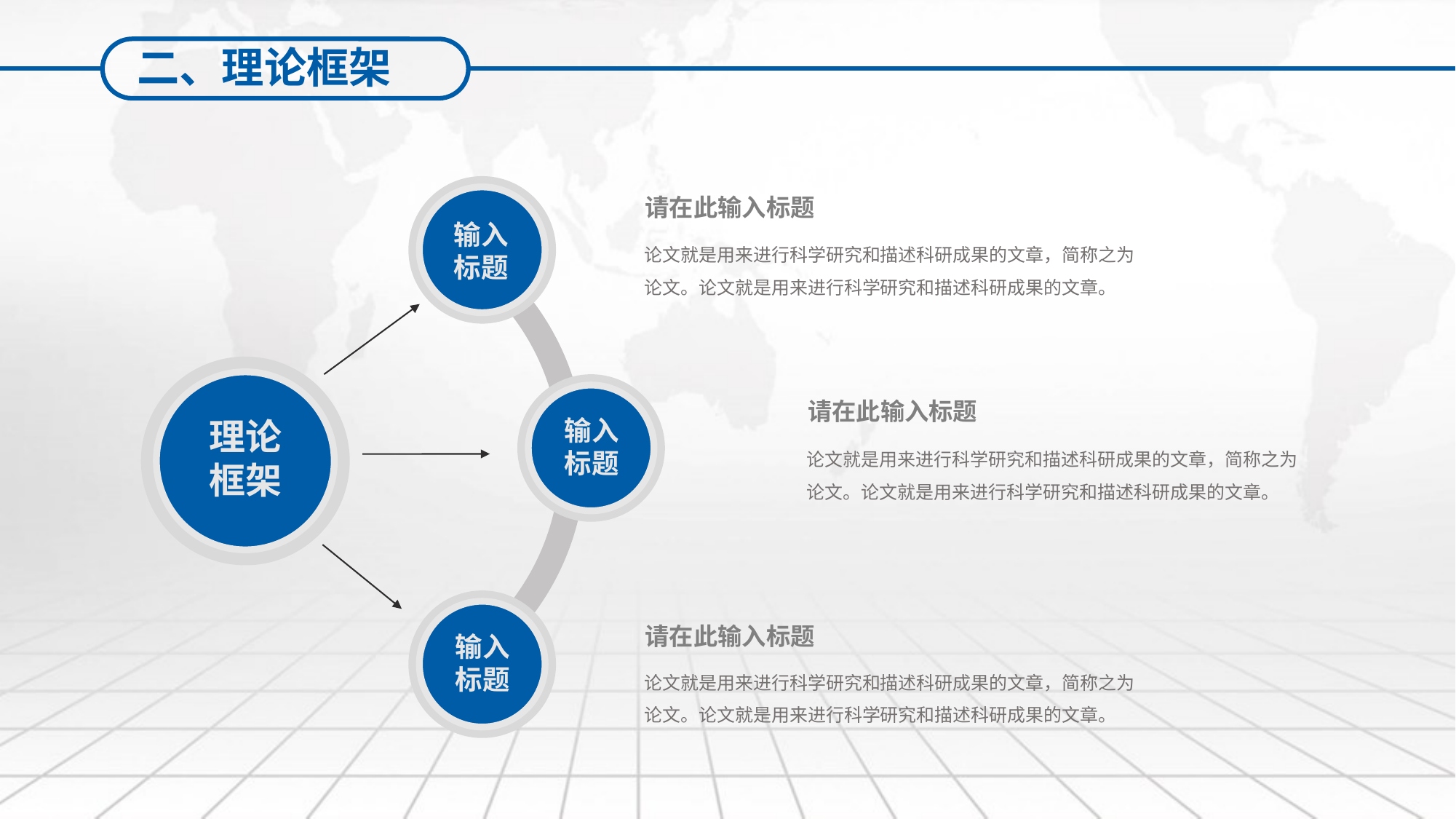

二、理论框架

输入标题
请在此输入标题
论文就是用来进行科学研究和描述科研成果的文章，简称之为论文。论文就是用来进行科学研究和描述科研成果的文章。

理论框架

输入标题
请在此输入标题
论文就是用来进行科学研究和描述科研成果的文章，简称之为论文。论文就是用来进行科学研究和描述科研成果的文章。

输入标题
请在此输入标题
论文就是用来进行科学研究和描述科研成果的文章，简称之为论文。论文就是用来进行科学研究和描述科研成果的文章。